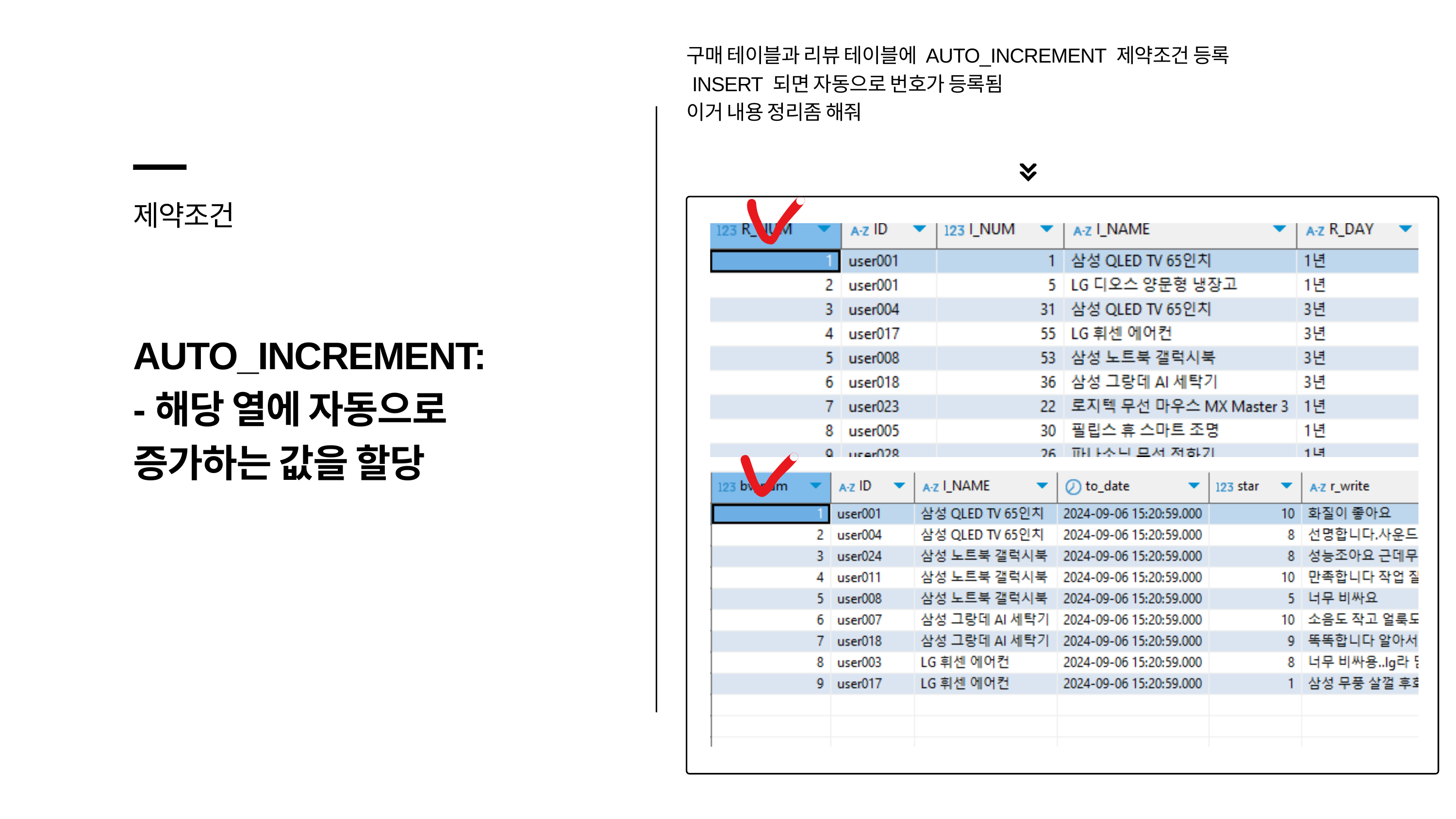

구매 테이블과 리뷰 테이블에 AUTO_INCREMENT 제약조건 등록
 INSERT 되면 자동으로 번호가 등록됨
이거 내용 정리좀 해줘

제약조건

AUTO_INCREMENT:
-해당 열에 자동으로 증가하는 값을 할당